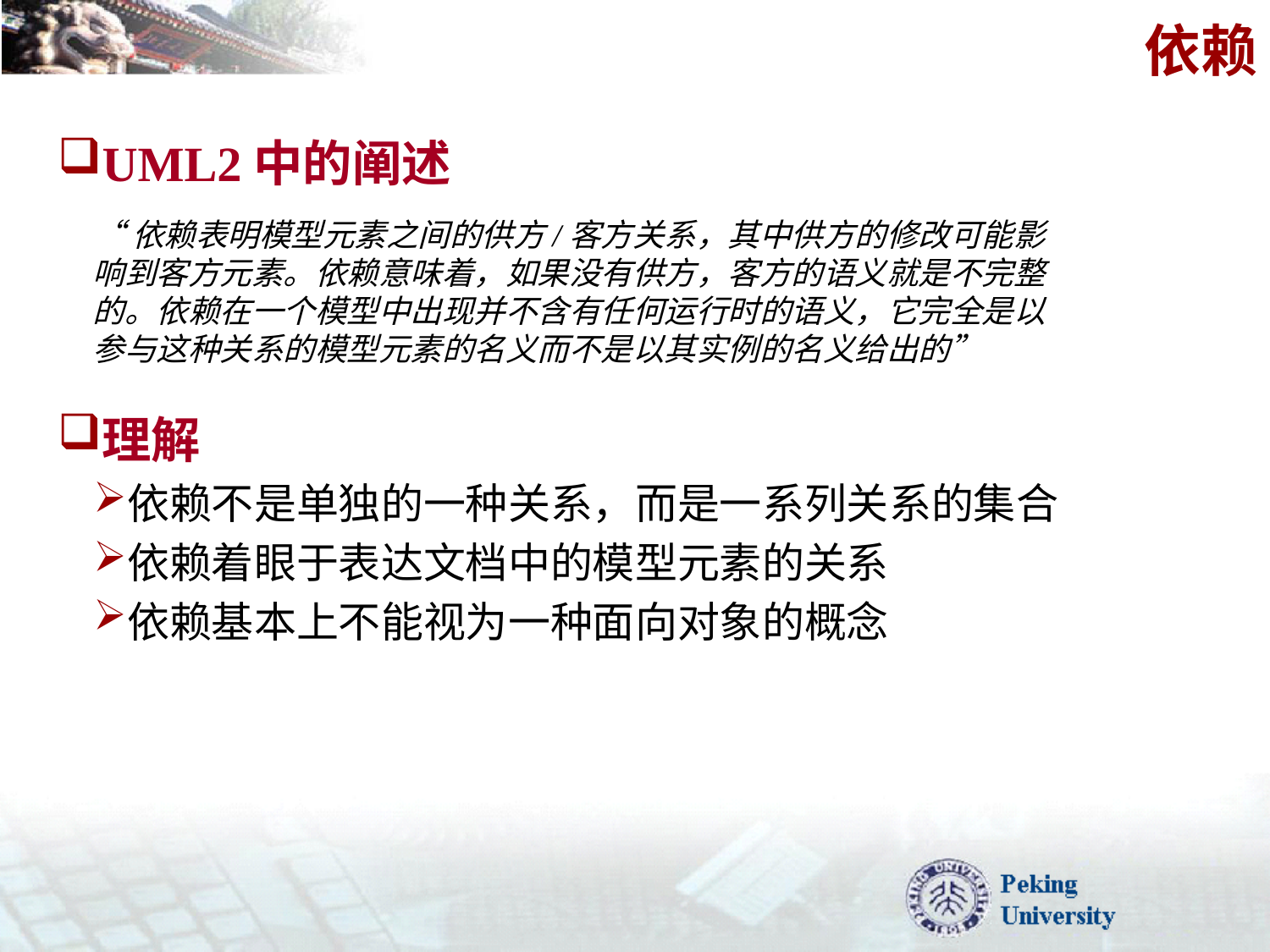

# 依赖
UML2中的阐述

理解
依赖不是单独的一种关系，而是一系列关系的集合
依赖着眼于表达文档中的模型元素的关系
依赖基本上不能视为一种面向对象的概念
“依赖表明模型元素之间的供方/客方关系，其中供方的修改可能影响到客方元素。依赖意味着，如果没有供方，客方的语义就是不完整的。依赖在一个模型中出现并不含有任何运行时的语义，它完全是以参与这种关系的模型元素的名义而不是以其实例的名义给出的”